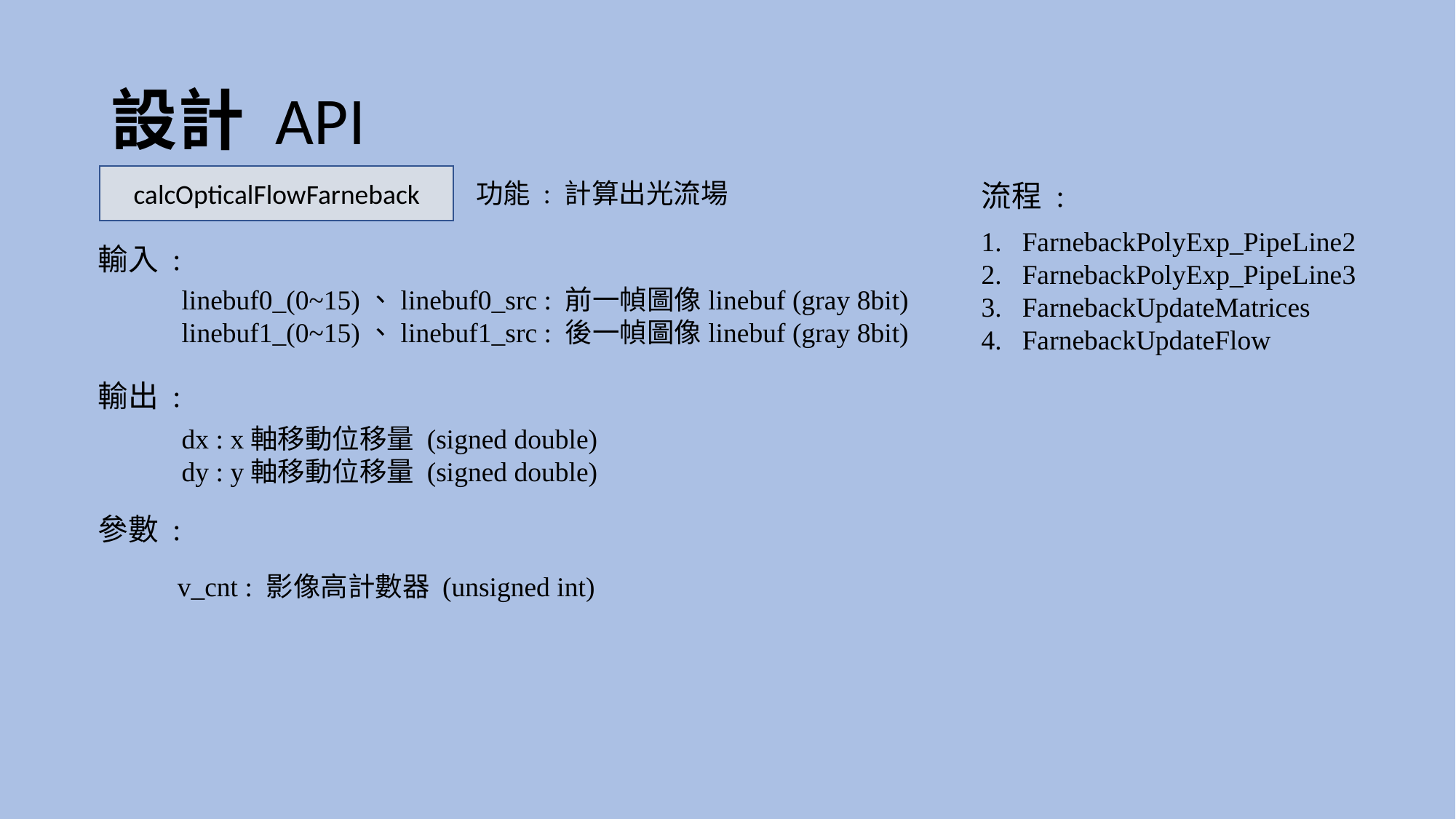

# 設計 API
calcOpticalFlowFarneback
功能 : 計算出光流場
流程 :
FarnebackPolyExp_PipeLine2
FarnebackPolyExp_PipeLine3
FarnebackUpdateMatrices
FarnebackUpdateFlow
輸入 :
linebuf0_(0~15)、linebuf0_src : 前一幀圖像linebuf (gray 8bit)
linebuf1_(0~15)、linebuf1_src : 後一幀圖像linebuf (gray 8bit)
輸出 :
dx : x軸移動位移量 (signed double)
dy : y軸移動位移量 (signed double)
參數 :
v_cnt : 影像高計數器 (unsigned int)